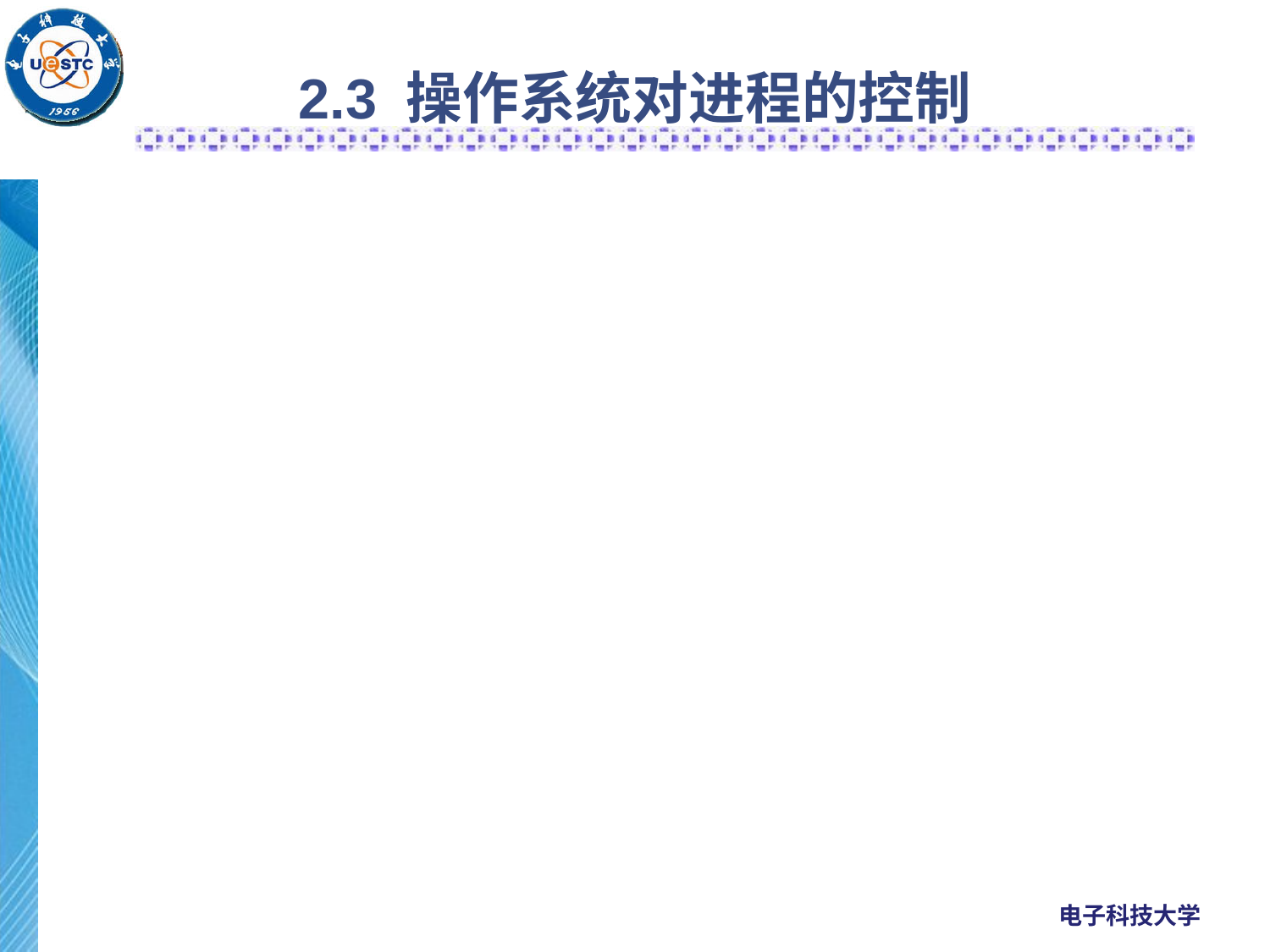

# 2.3 操作系统对进程的控制
原语：
操作系统内核或微核提供核外调用的过程或函数称为原语
原语是由若干条指令构成，用于完成特定功能的一段程序。
原语在执行过程不允许被中断。
原子操作：
执行中不能被其它进程（线程）打断的操作就叫原子操作。
当该次操作不能完成的时候，必须回到操作之前的状态，原子操作不可拆分。